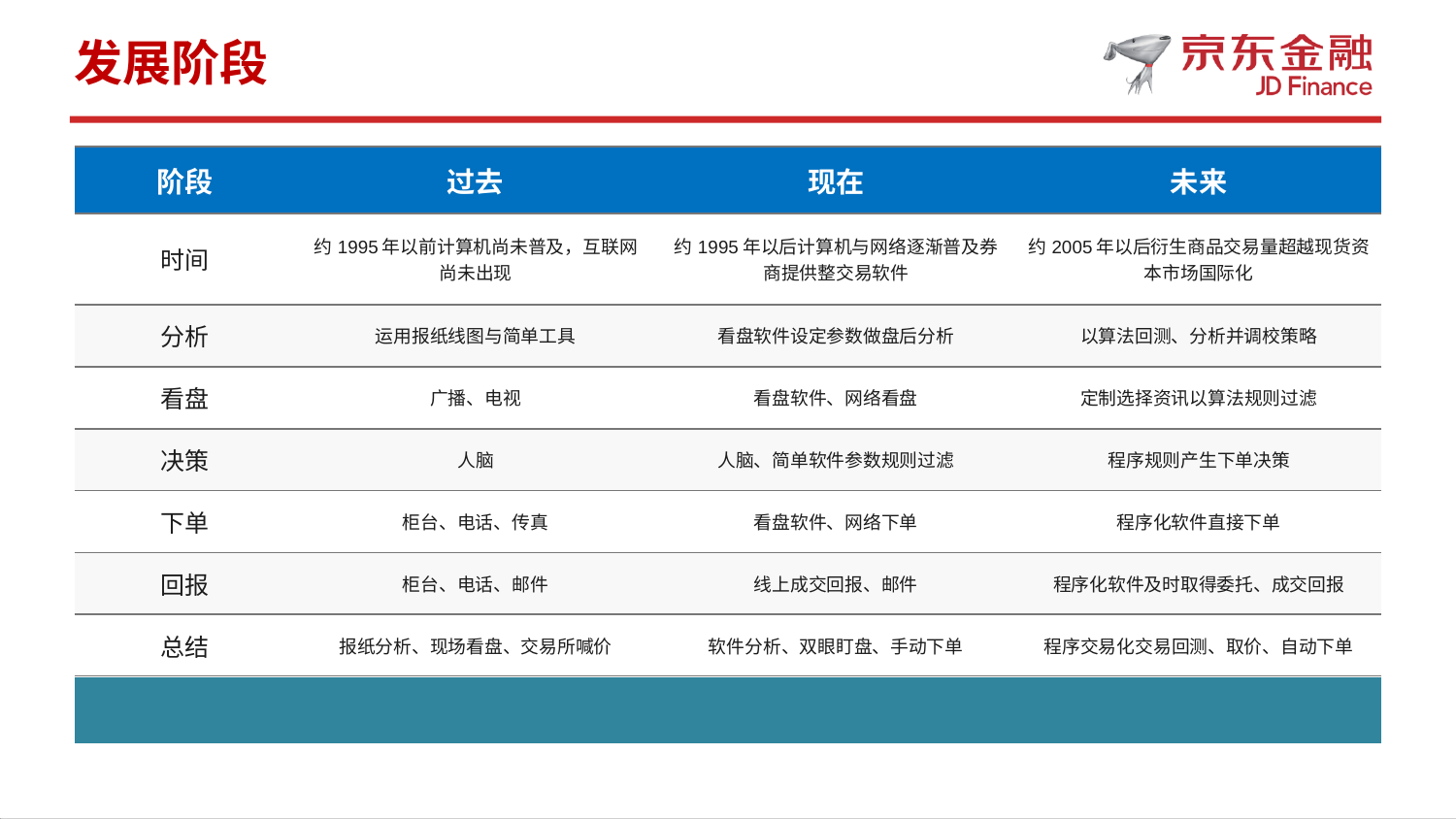

发展阶段
| 阶段 | 过去 | 现在 | 未来 |
| --- | --- | --- | --- |
| 时间 | 约1995年以前计算机尚未普及，互联网尚未出现 | 约1995年以后计算机与网络逐渐普及券商提供整交易软件 | 约2005年以后衍生商品交易量超越现货资本市场国际化 |
| 分析 | 运用报纸线图与简单工具 | 看盘软件设定参数做盘后分析 | 以算法回测、分析并调校策略 |
| 看盘 | 广播、电视 | 看盘软件、网络看盘 | 定制选择资讯以算法规则过滤 |
| 决策 | 人脑 | 人脑、简单软件参数规则过滤 | 程序规则产生下单决策 |
| 下单 | 柜台、电话、传真 | 看盘软件、网络下单 | 程序化软件直接下单 |
| 回报 | 柜台、电话、邮件 | 线上成交回报、邮件 | 程序化软件及时取得委托、成交回报 |
| 总结 | 报纸分析、现场看盘、交易所喊价 | 软件分析、双眼盯盘、手动下单 | 程序交易化交易回测、取价、自动下单 |